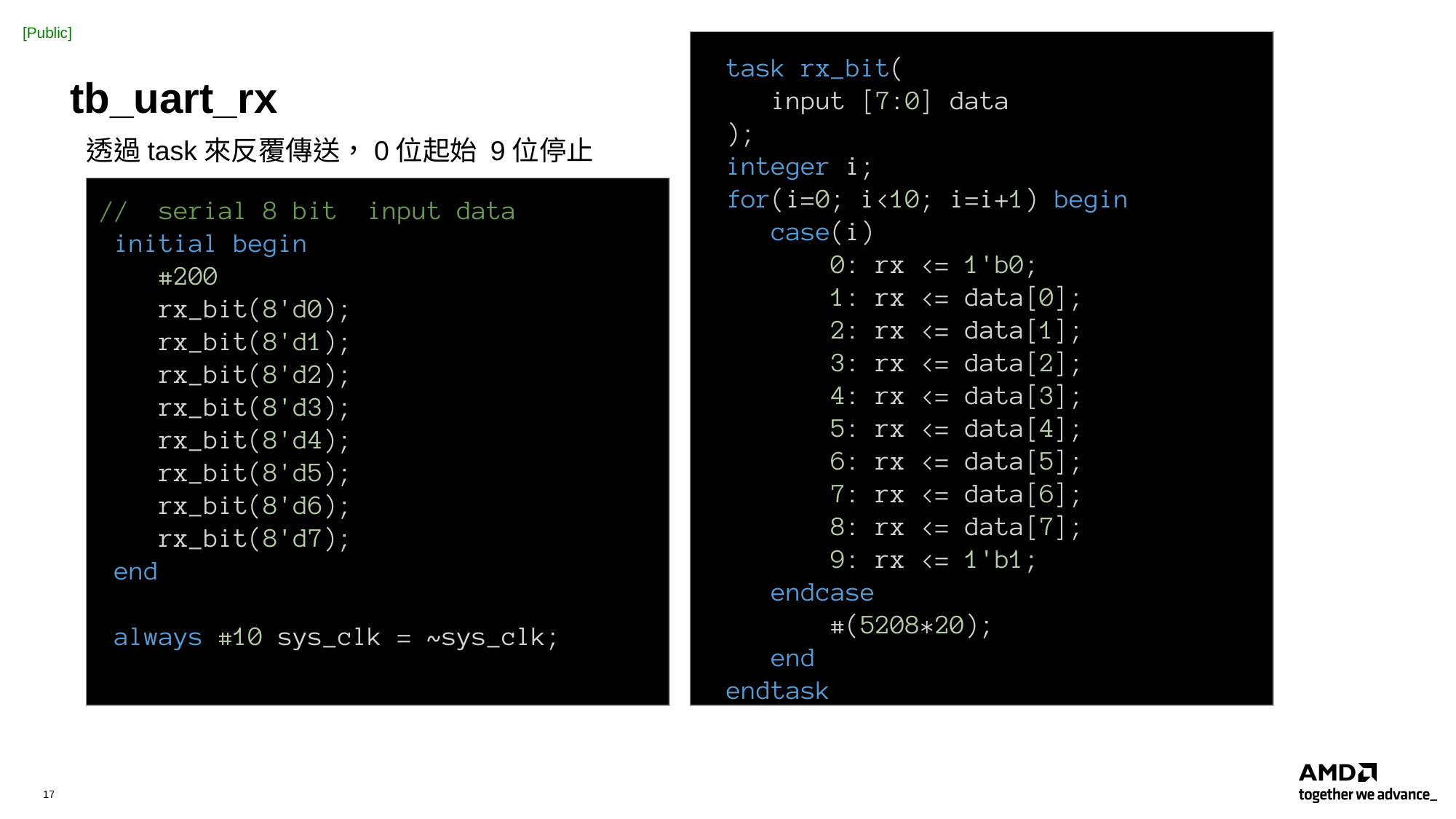

task rx_bit(
    input [7:0] data
 );
 integer i;
 for(i=0; i<10; i=i+1) begin
    case(i)
        0: rx <= 1'b0;
        1: rx <= data[0];
        2: rx <= data[1];
        3: rx <= data[2];
        4: rx <= data[3];
        5: rx <= data[4];
        6: rx <= data[5];
        7: rx <= data[6];
        8: rx <= data[7];
        9: rx <= 1'b1;
    endcase
        #(5208*20);
    end
 endtask

# tb_uart_rx
透過task來反覆傳送，0位起始 9位停止

//  serial 8 bit  input data
 initial begin
    #200
    rx_bit(8'd0);
    rx_bit(8'd1);
    rx_bit(8'd2);
    rx_bit(8'd3);
    rx_bit(8'd4);
    rx_bit(8'd5);
    rx_bit(8'd6);
    rx_bit(8'd7);
 end
 always #10 sys_clk = ~sys_clk;